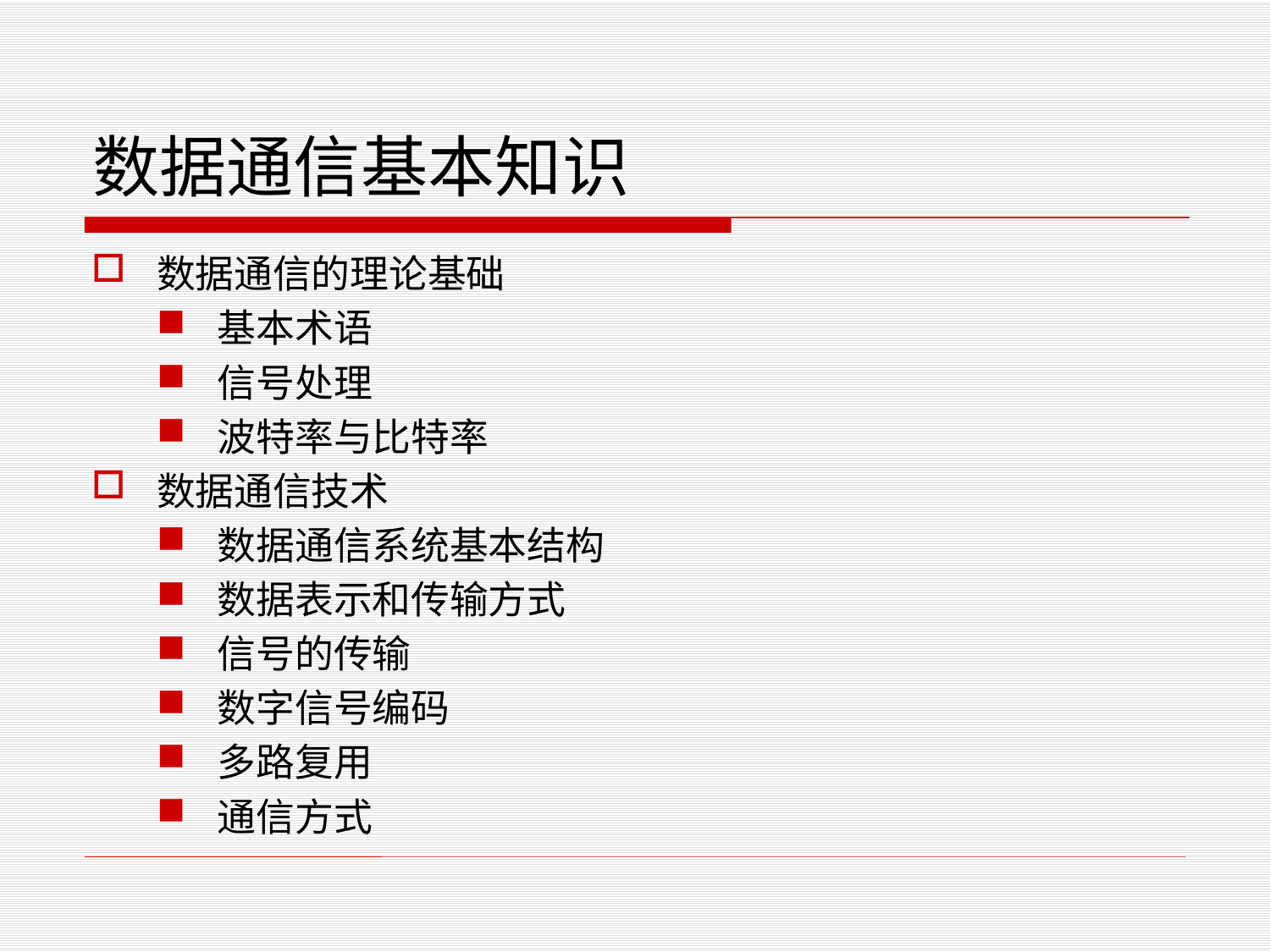

# 数据通信基本知识
数据通信的理论基础
基本术语
信号处理
波特率与比特率
数据通信技术
数据通信系统基本结构
数据表示和传输方式
信号的传输
数字信号编码
多路复用
通信方式